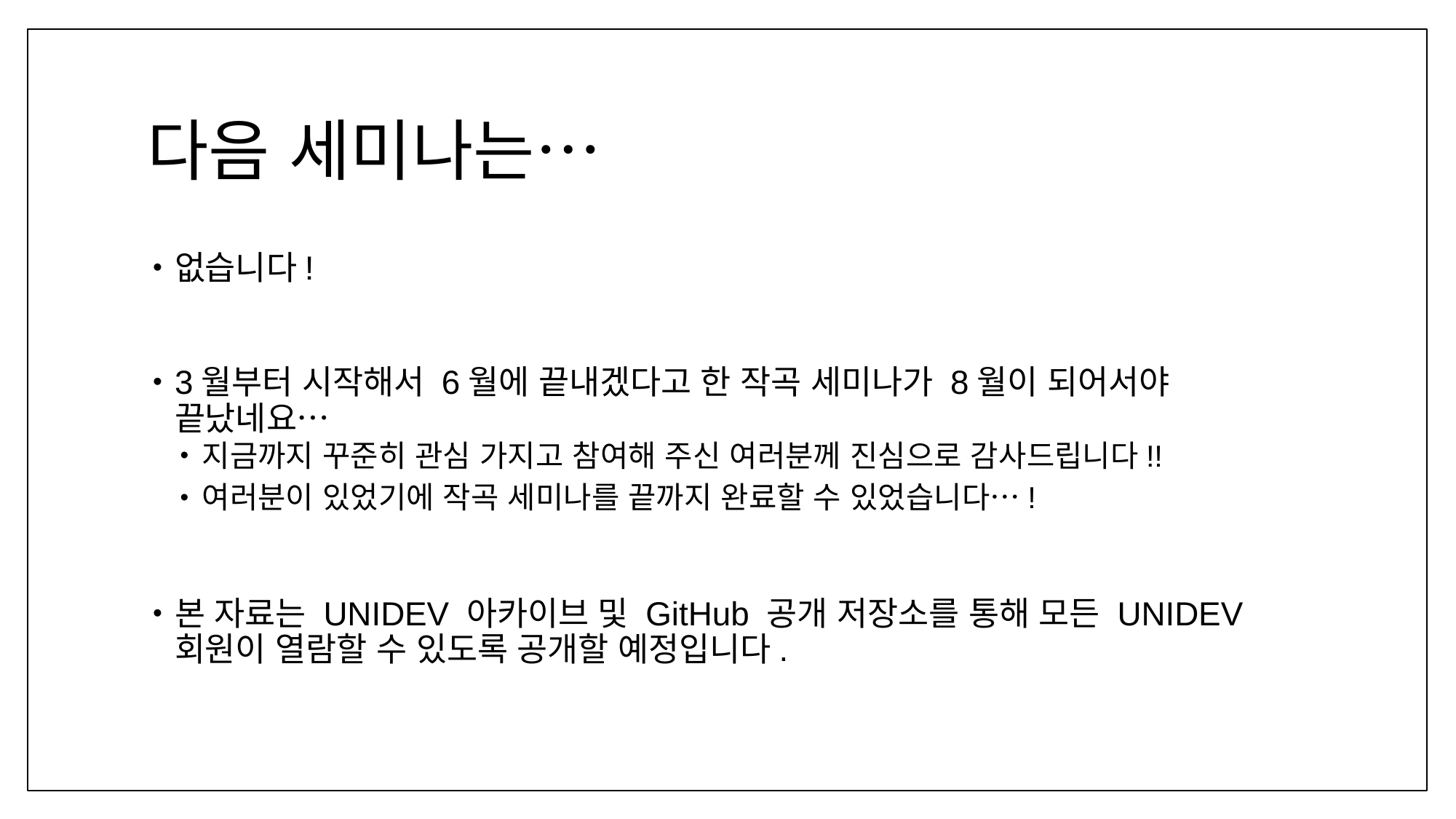

# 다음 세미나는…
없습니다!

3월부터 시작해서 6월에 끝내겠다고 한 작곡 세미나가 8월이 되어서야
끝났네요…
지금까지 꾸준히 관심 가지고 참여해 주신 여러분께 진심으로 감사드립니다!!
여러분이 있었기에 작곡 세미나를 끝까지 완료할 수 있었습니다…!

본 자료는 UNIDEV 아카이브 및 GitHub 공개 저장소를 통해 모든 UNIDEV
회원이 열람할 수 있도록 공개할 예정입니다.